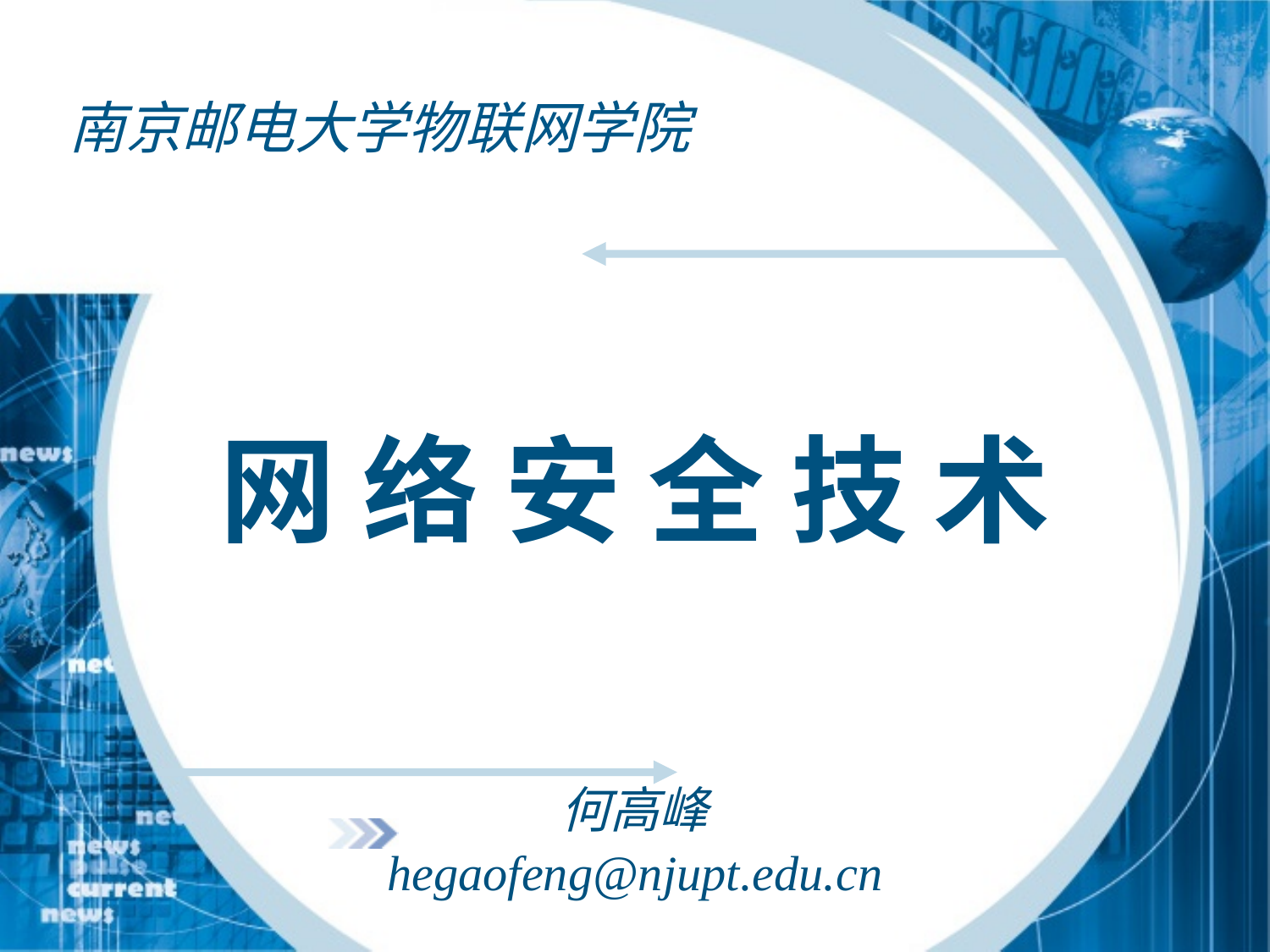

# 网 络 安 全 技 术
何高峰
hegaofeng@njupt.edu.cn